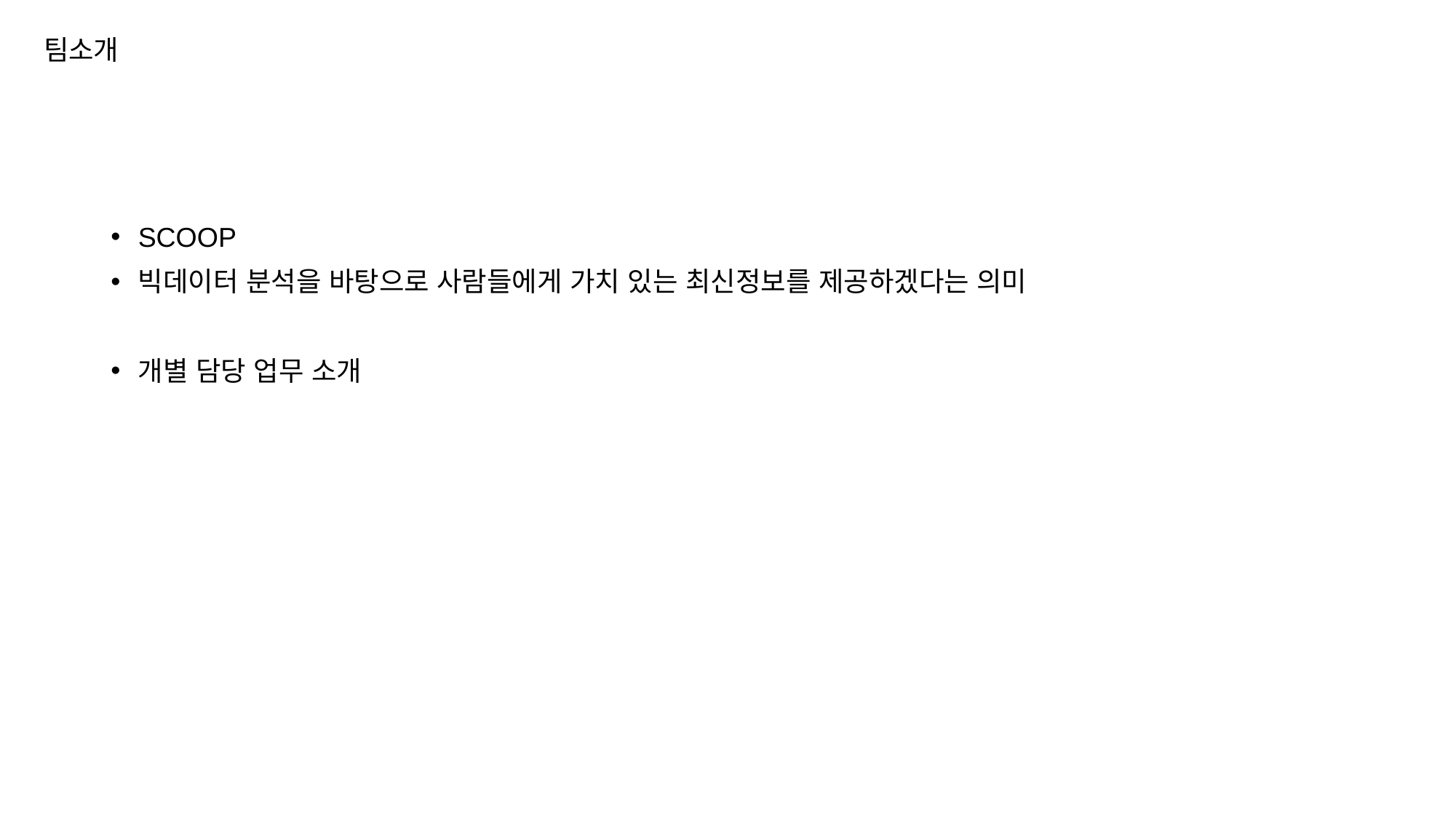

# 팀소개
SCOOP
빅데이터 분석을 바탕으로 사람들에게 가치 있는 최신정보를 제공하겠다는 의미

개별 담당 업무 소개